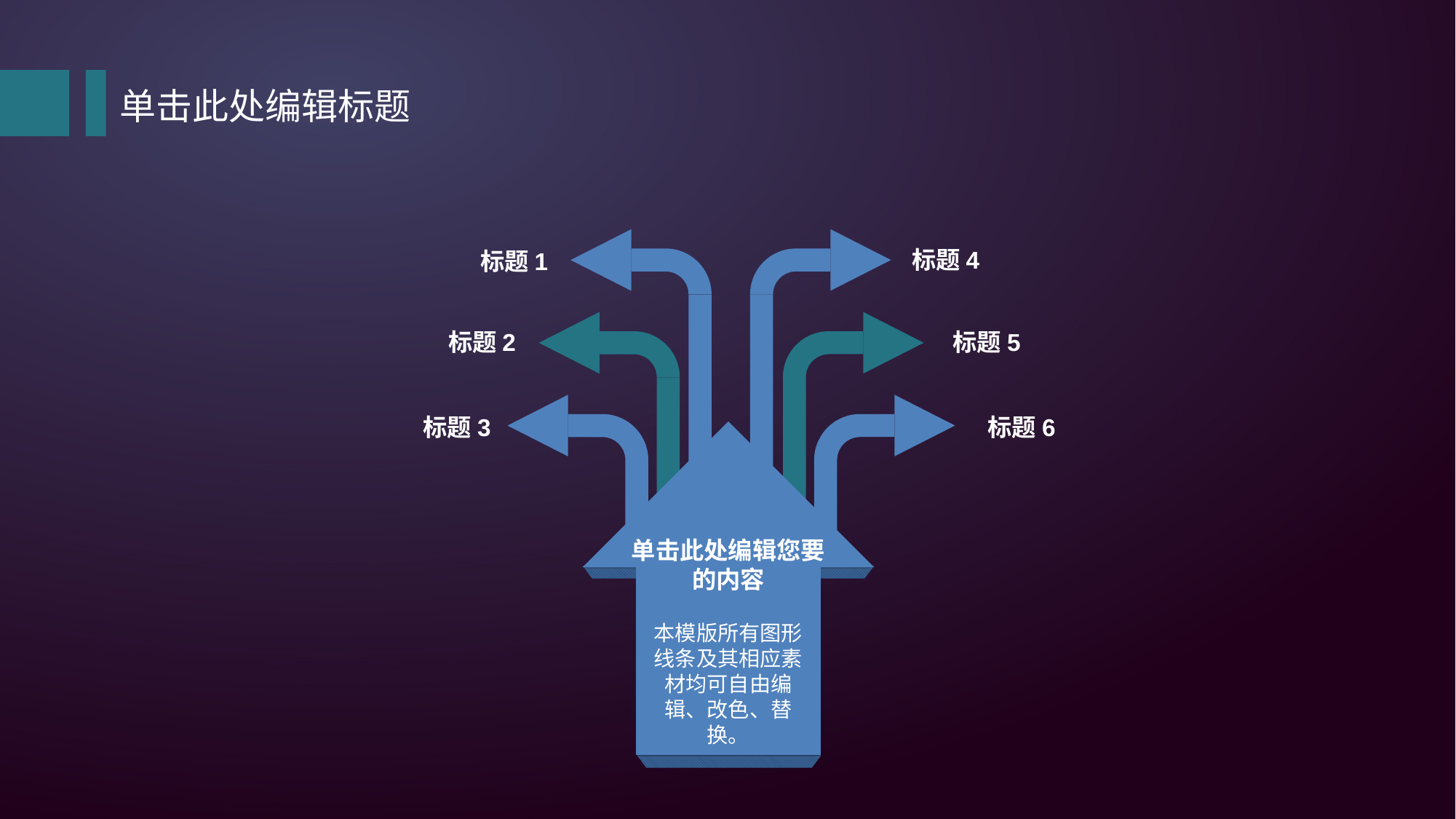

单击此处编辑标题
标题4
标题1

标题2
标题5

标题3
标题6

单击此处编辑您要的内容
本模版所有图形线条及其相应素材均可自由编辑、改色、替换。